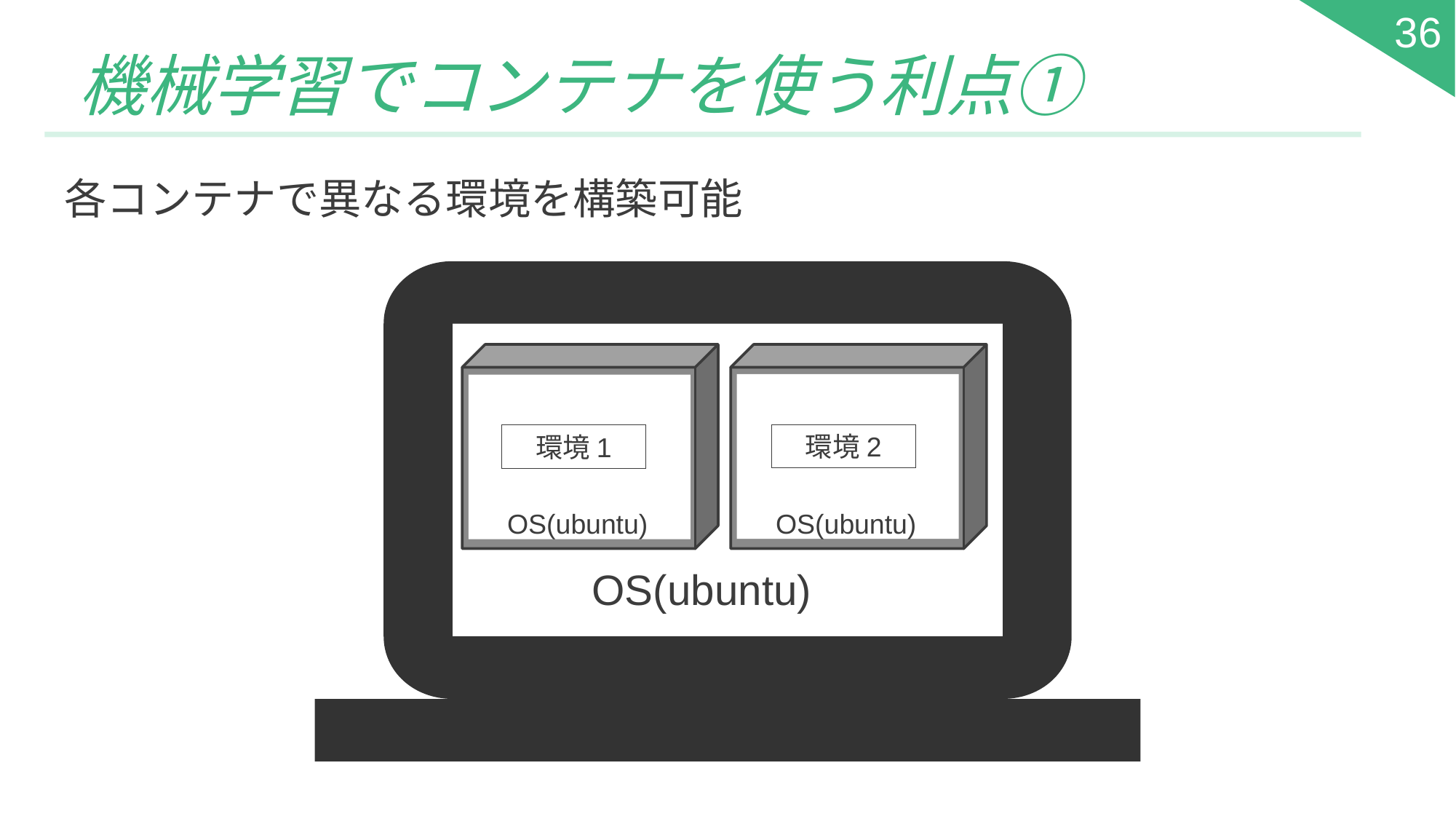

36
# 機械学習でコンテナを使う利点①
各コンテナで異なる環境を構築可能

環境2
環境1
OS(ubuntu)
OS(ubuntu)
OS(ubuntu)